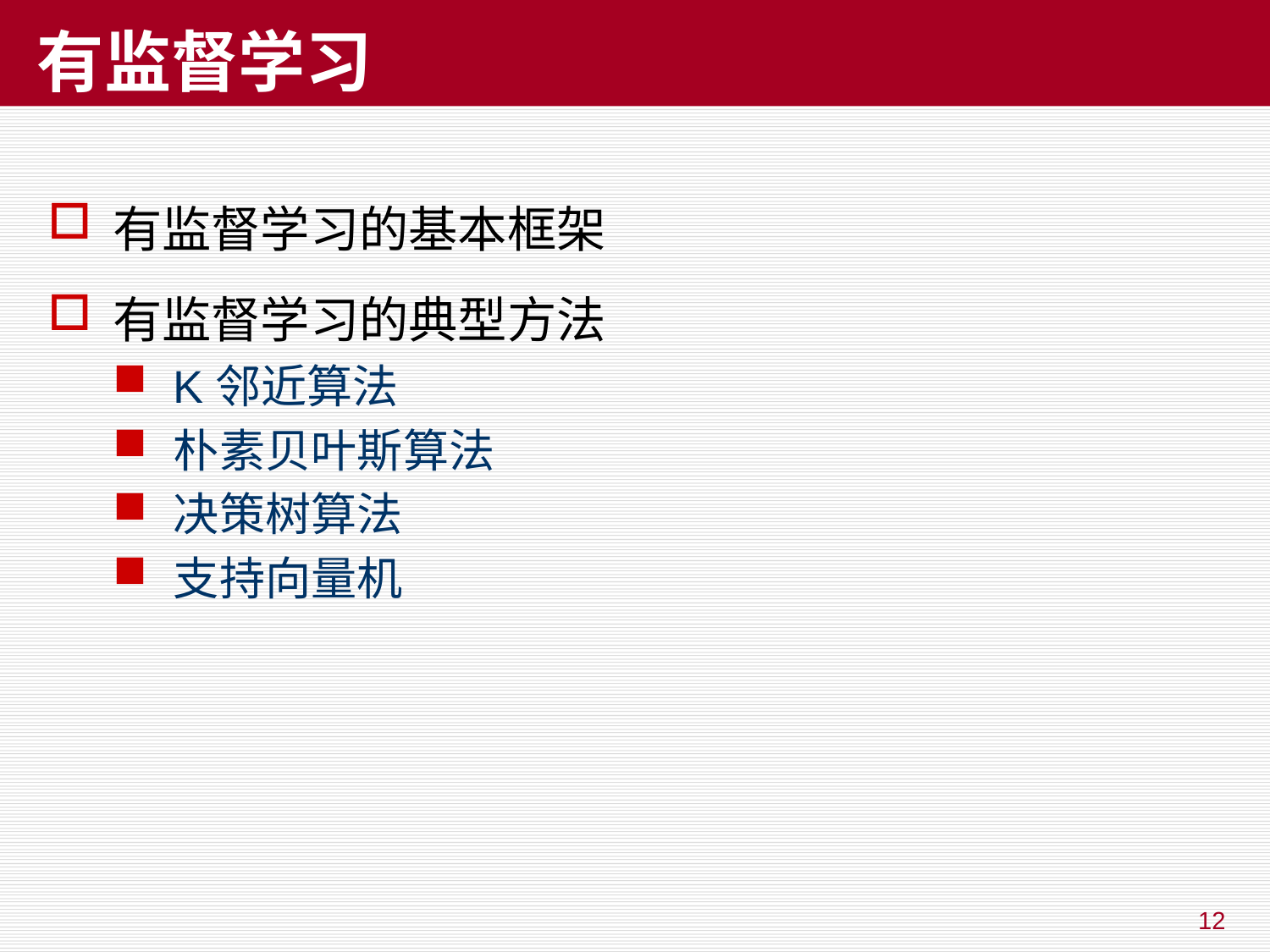

# 有监督学习
有监督学习的基本框架
有监督学习的典型方法
K邻近算法
朴素贝叶斯算法
决策树算法
支持向量机
12